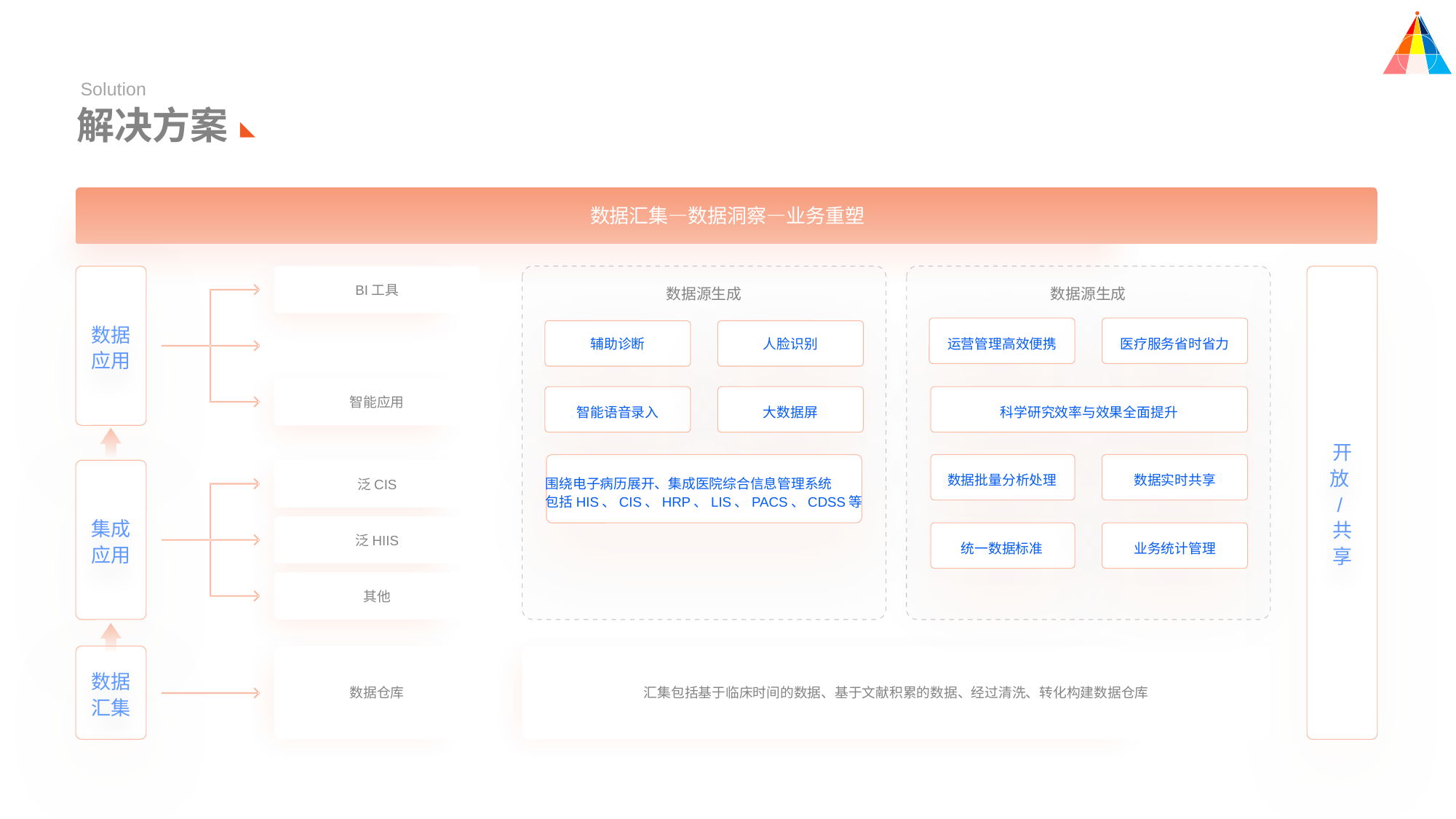

Solution
解决方案

数据汇集—数据洞察—业务重塑

BI工具

数据源生成
数据源生成

数据
应用

辅助诊断
人脸识别
运营管理高效便携
医疗服务省时省力

智能应用
智能语音录入
大数据屏
科学研究效率与效果全面提升

开放/共享

数据批量分析处理
数据实时共享
围绕电子病历展开、集成医院综合信息管理系统
包括HIS、CIS、HRP、LIS、PACS、CDSS等
泛CIS

集成
应用

泛HIIS
统一数据标准
业务统计管理

其他

数据
汇集
数据仓库
汇集包括基于临床时间的数据、基于文献积累的数据、经过清洗、转化构建数据仓库